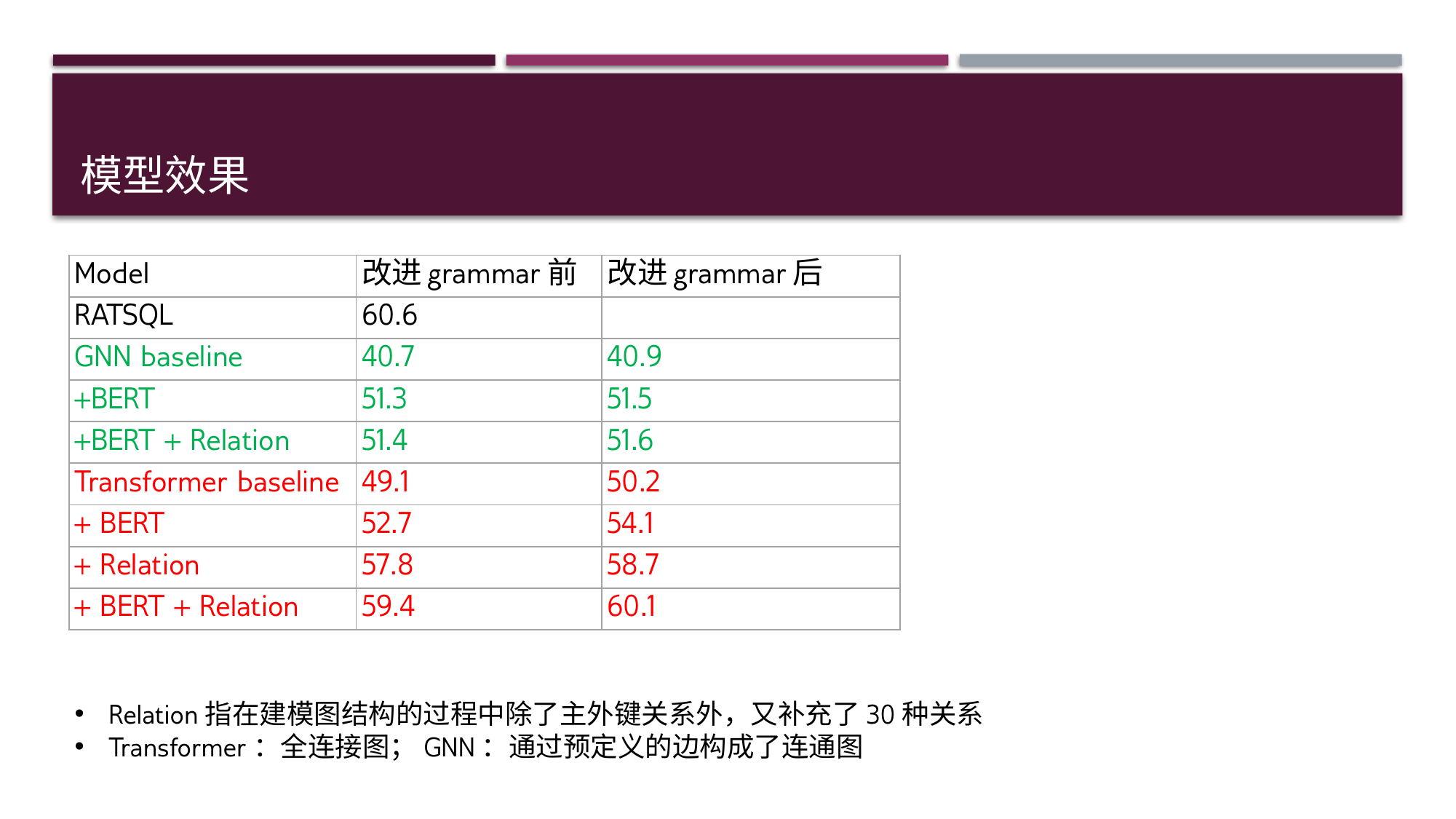

# 模型效果
| Model | 改进grammar前 | 改进grammar后 |
| --- | --- | --- |
| RATSQL | 60.6 |  |
| GNN baseline | 40.7 | 40.9 |
| +BERT | 51.3 | 51.5 |
| +BERT + Relation | 51.4 | 51.6 |
| Transformer baseline | 49.1 | 50.2 |
| + BERT | 52.7 | 54.1 |
| + Relation | 57.8 | 58.7 |
| + BERT + Relation | 59.4 | 60.1 |
Relation指在建模图结构的过程中除了主外键关系外，又补充了30种关系
Transformer：全连接图；GNN：通过预定义的边构成了连通图